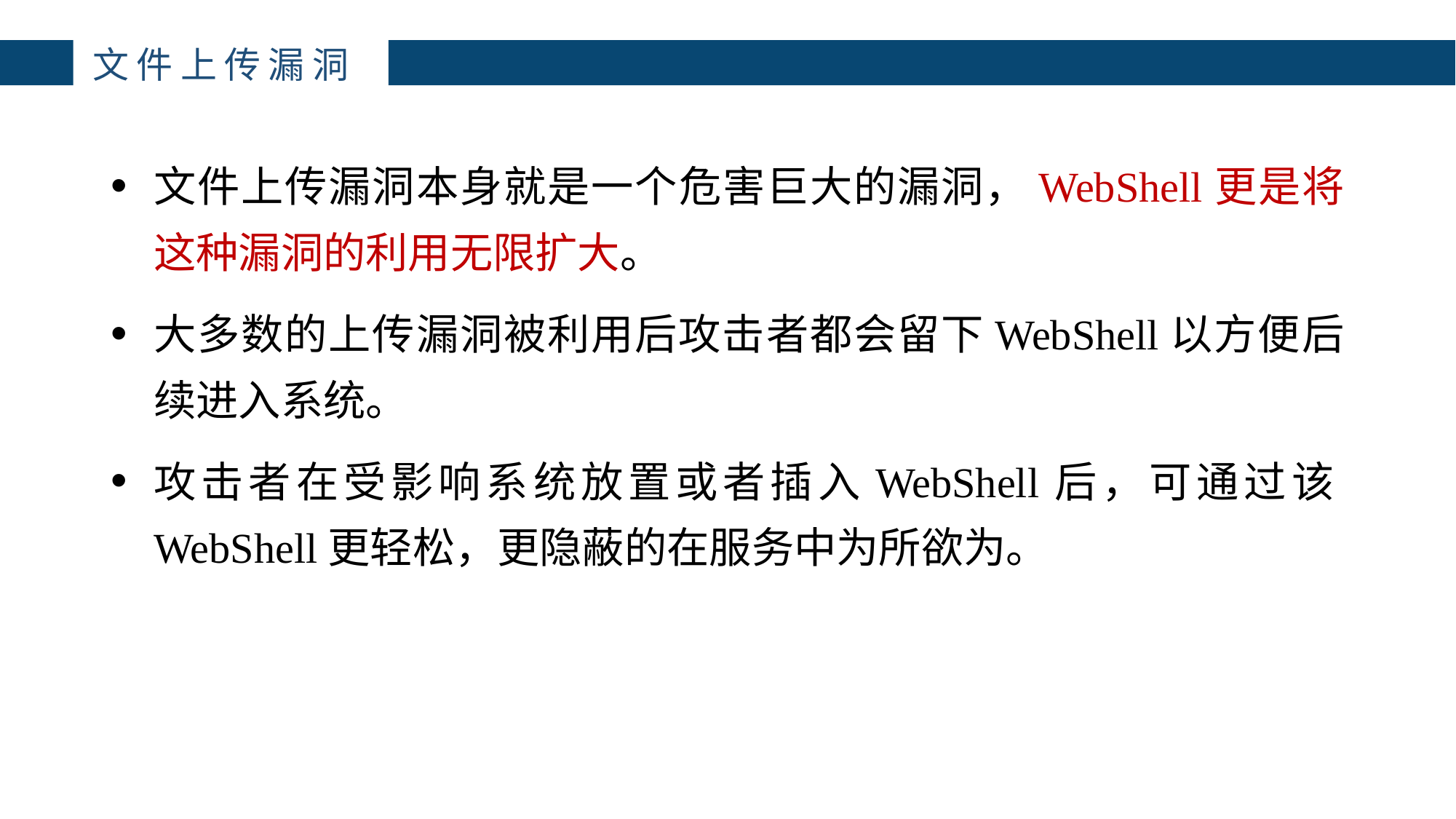

主讲：枕边月亮
主讲：枕边月亮
主讲：枕边月亮
主讲：枕边月亮
主讲：枕边月亮
主讲：枕边月亮
主讲：枕边月亮
主讲：枕边月亮
主讲：枕边月亮
主讲：枕边月亮

文件上传漏洞
4
文件上传漏洞本身就是一个危害巨大的漏洞，WebShell更是将这种漏洞的利用无限扩大。
大多数的上传漏洞被利用后攻击者都会留下WebShell以方便后续进入系统。
攻击者在受影响系统放置或者插入WebShell后，可通过该WebShell更轻松，更隐蔽的在服务中为所欲为。